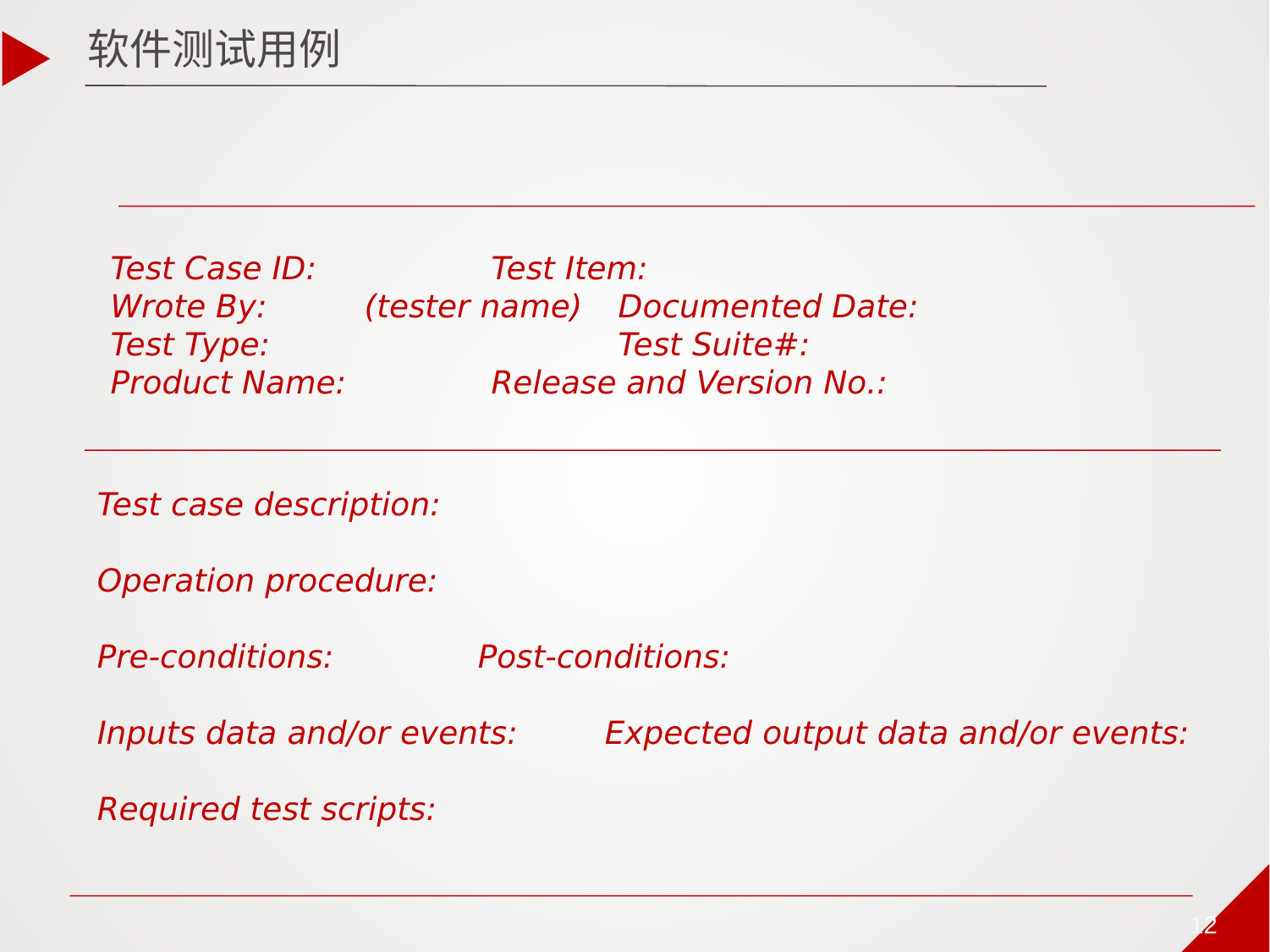

软件测试用例

Test Case ID:		Test Item:
Wrote By:	(tester name)	Documented Date:
Test Type:			Test Suite#:
Product Name:		Release and Version No.:

Test case description:
Operation procedure:
Pre-conditions:		Post-conditions:
Inputs data and/or events:	Expected output data and/or events:
Required test scripts: